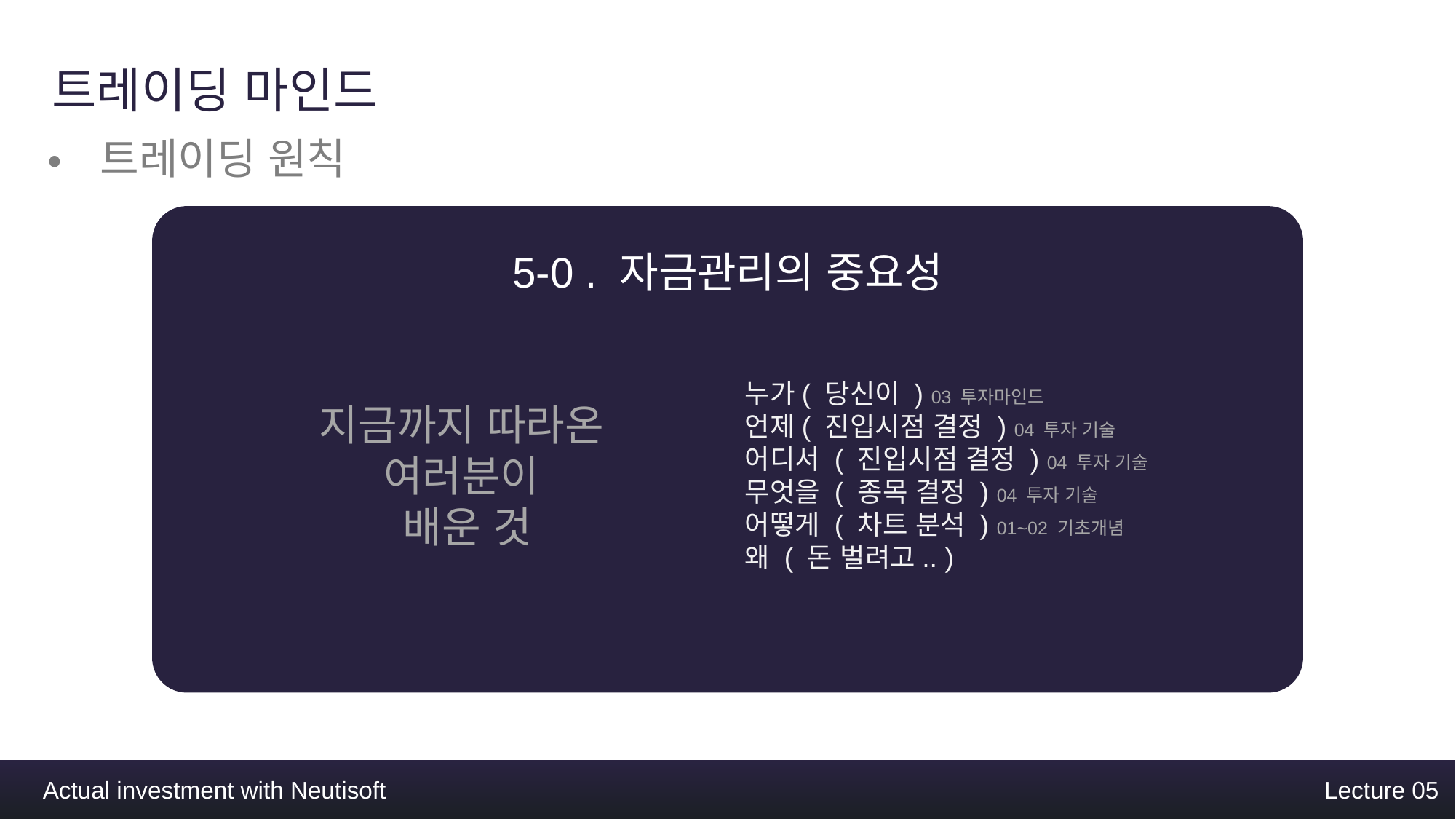

트레이딩 마인드
•트레이딩 원칙

5-0 . 자금관리의 중요성
누가( 당신이 ) 03 투자마인드
언제( 진입시점 결정 ) 04 투자 기술
어디서 ( 진입시점 결정 ) 04 투자 기술
무엇을 ( 종목 결정 ) 04 투자 기술
어떻게 ( 차트 분석 ) 01~02 기초개념
왜 ( 돈 벌려고.. )
지금까지 따라온
여러분이
배운 것

Actual investment with Neutisoft
Lecture 05